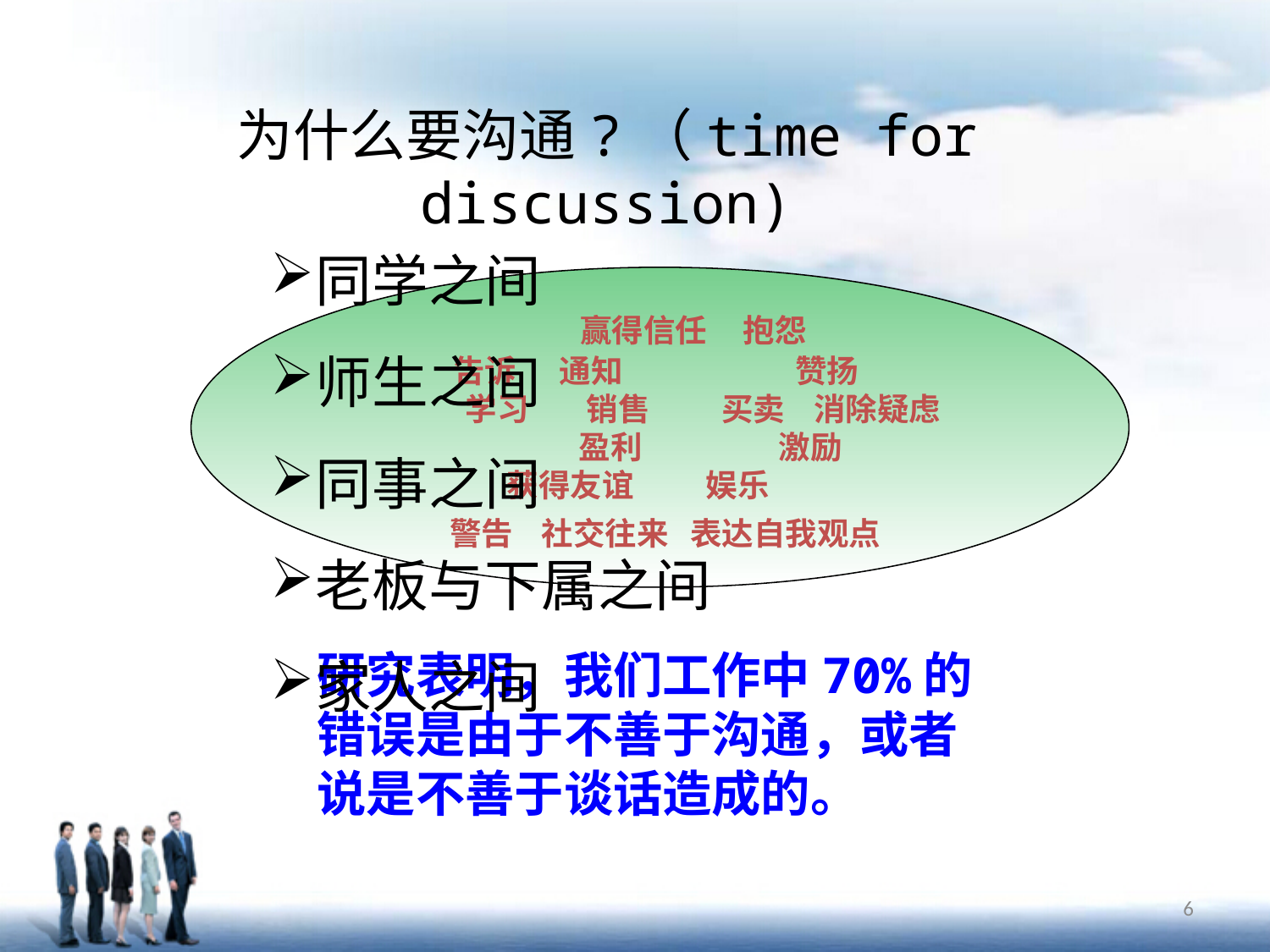

为什么要沟通?（time for discussion)
同学之间
师生之间
同事之间
老板与下属之间
家人之间
      赢得信任     抱怨
告诉      通知                        赞扬
           学习        销售          买卖    消除疑虑
                               盈利                   激励
获得友谊          娱乐
                警告    社交往来   表达自我观点
研究表明，我们工作中70%的错误是由于不善于沟通，或者说是不善于谈话造成的。
6